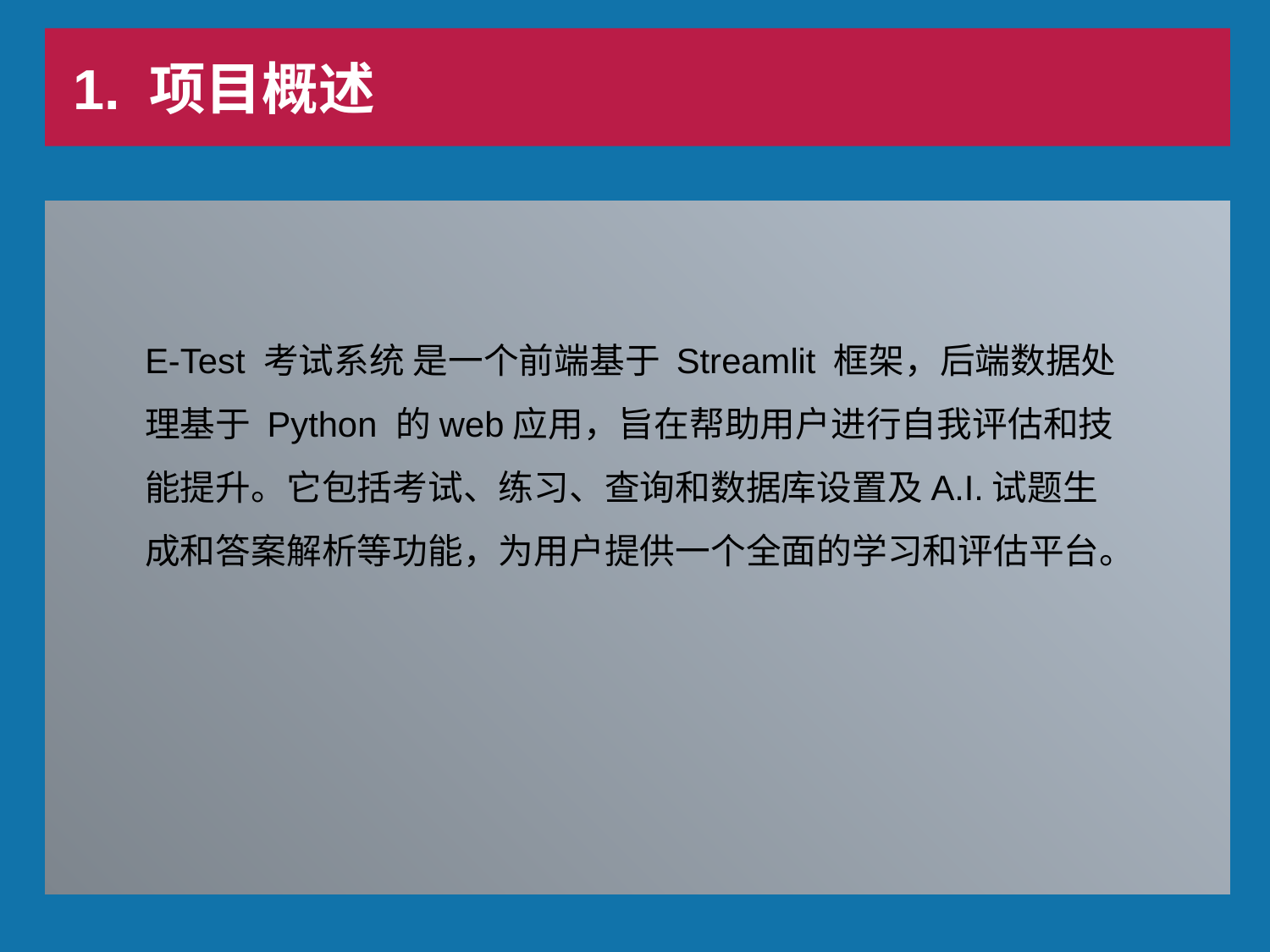

1. 项目概述

E-Test 考试系统 是一个前端基于 Streamlit 框架，后端数据处理基于 Python 的web应用，旨在帮助用户进行自我评估和技能提升。它包括考试、练习、查询和数据库设置及A.I.试题生成和答案解析等功能，为用户提供一个全面的学习和评估平台。